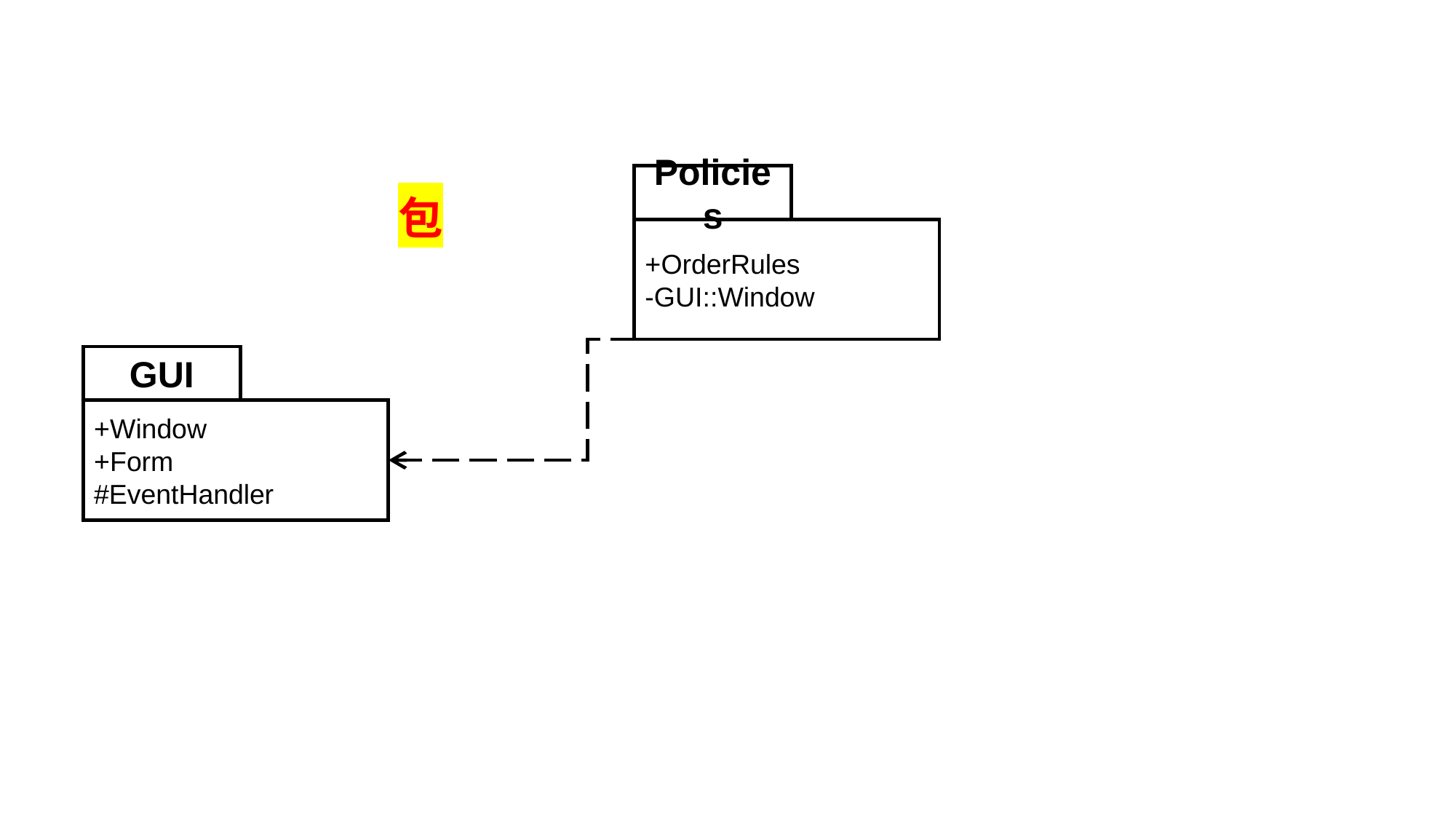

Policies
+OrderRules
-GUI::Window
GUI
+Window
+Form
#EventHandler
包